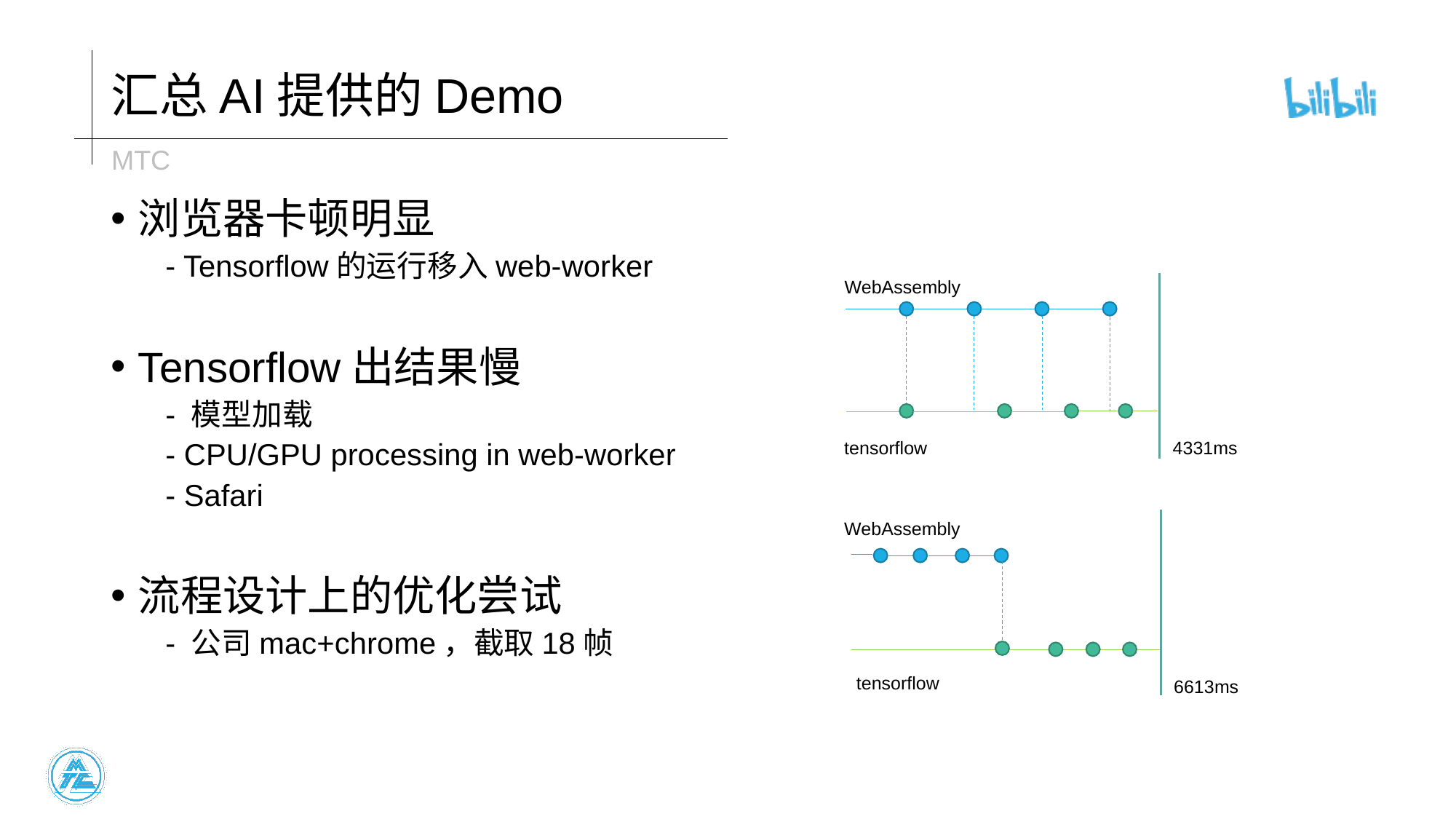

# 汇总AI提供的Demo
浏览器卡顿明显
- Tensorflow的运行移入web-worker

Tensorflow出结果慢
- 模型加载
- CPU/GPU processing in web-worker
- Safari

流程设计上的优化尝试
- 公司mac+chrome，截取18帧
WebAssembly

tensorflow
4331ms
WebAssembly

tensorflow
6613ms